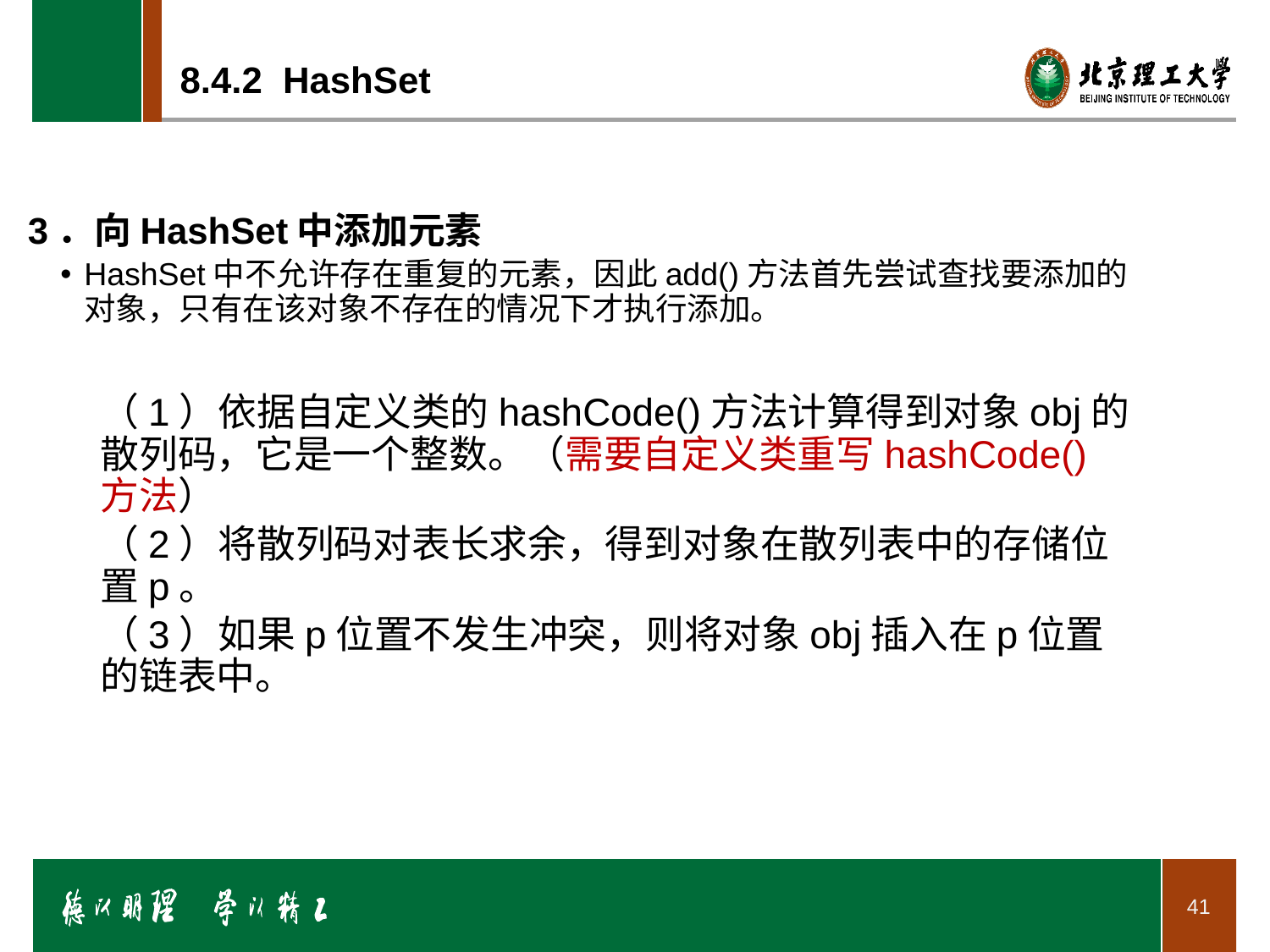

# 8.4.2  HashSet
3．向HashSet中添加元素
HashSet中不允许存在重复的元素，因此add()方法首先尝试查找要添加的对象，只有在该对象不存在的情况下才执行添加。

（1）依据自定义类的hashCode()方法计算得到对象obj的散列码，它是一个整数。（需要自定义类重写hashCode()方法）
（2）将散列码对表长求余，得到对象在散列表中的存储位置p。
（3）如果p位置不发生冲突，则将对象obj插入在p位置的链表中。